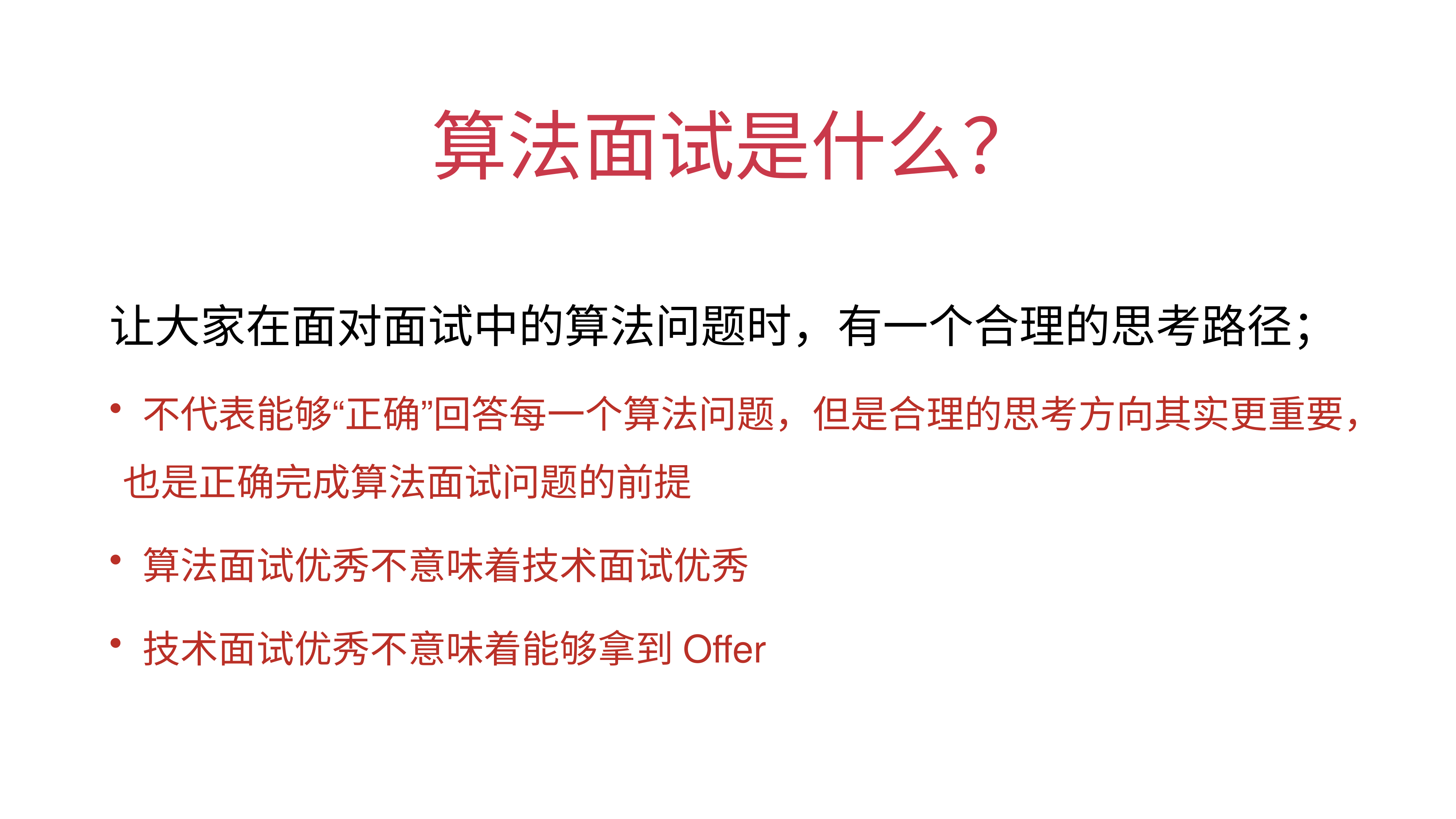

# 算法面试是什么？
让大家在面对面试中的算法问题时，有一个合理的思考路径；
 不代表能够“正确”回答每一个算法问题，但是合理的思考方向其实更重要，也是正确完成算法面试问题的前提
 算法面试优秀不意味着技术面试优秀
 技术面试优秀不意味着能够拿到Offer